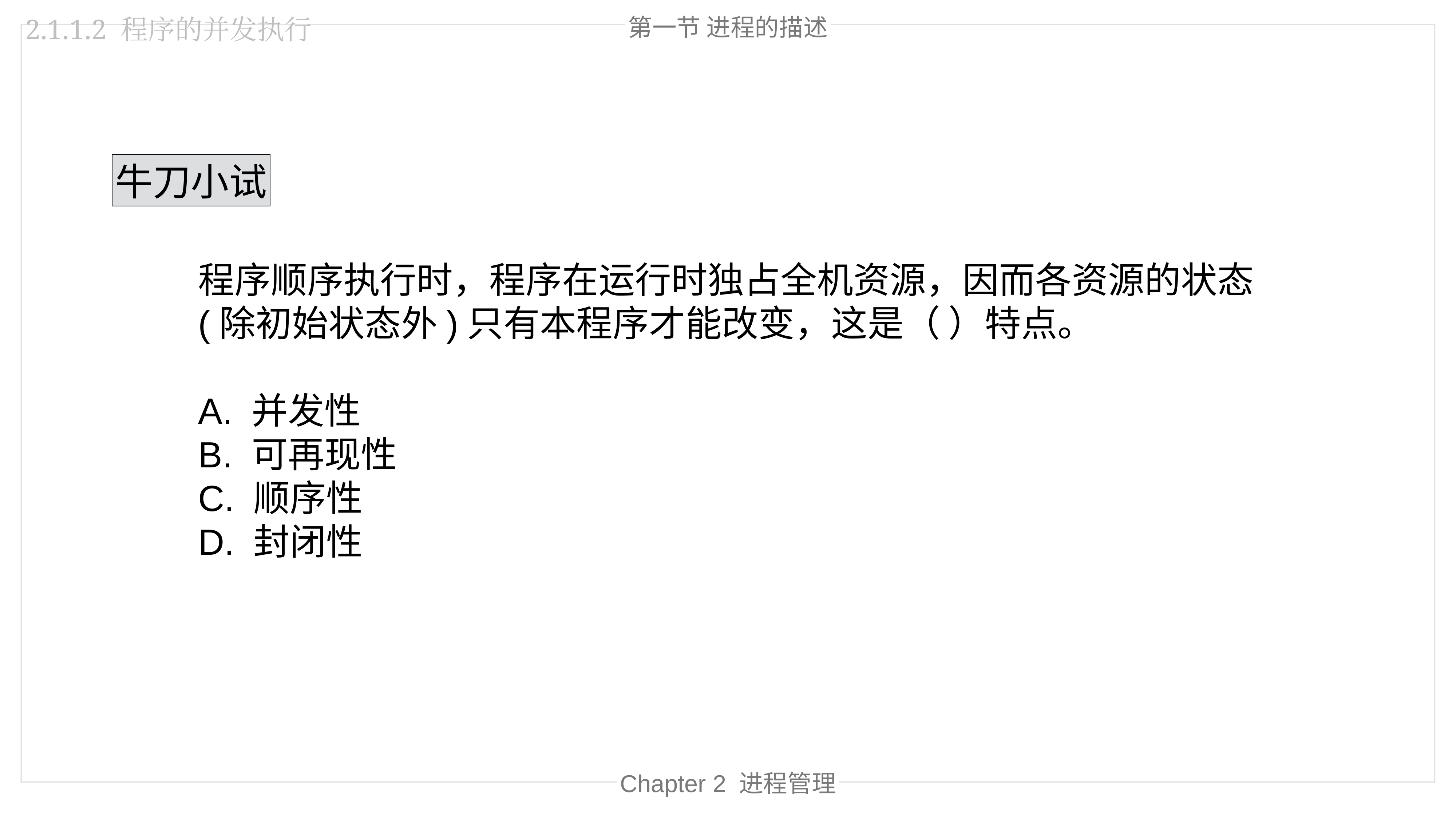

第一节 进程的描述
2.1.1.2 程序的并发执行

牛刀小试
程序顺序执行时，程序在运行时独占全机资源，因而各资源的状态(除初始状态外)只有本程序才能改变，这是（ ）特点。

A. 并发性
B. 可再现性
C. 顺序性
D. 封闭性
Chapter 2 进程管理